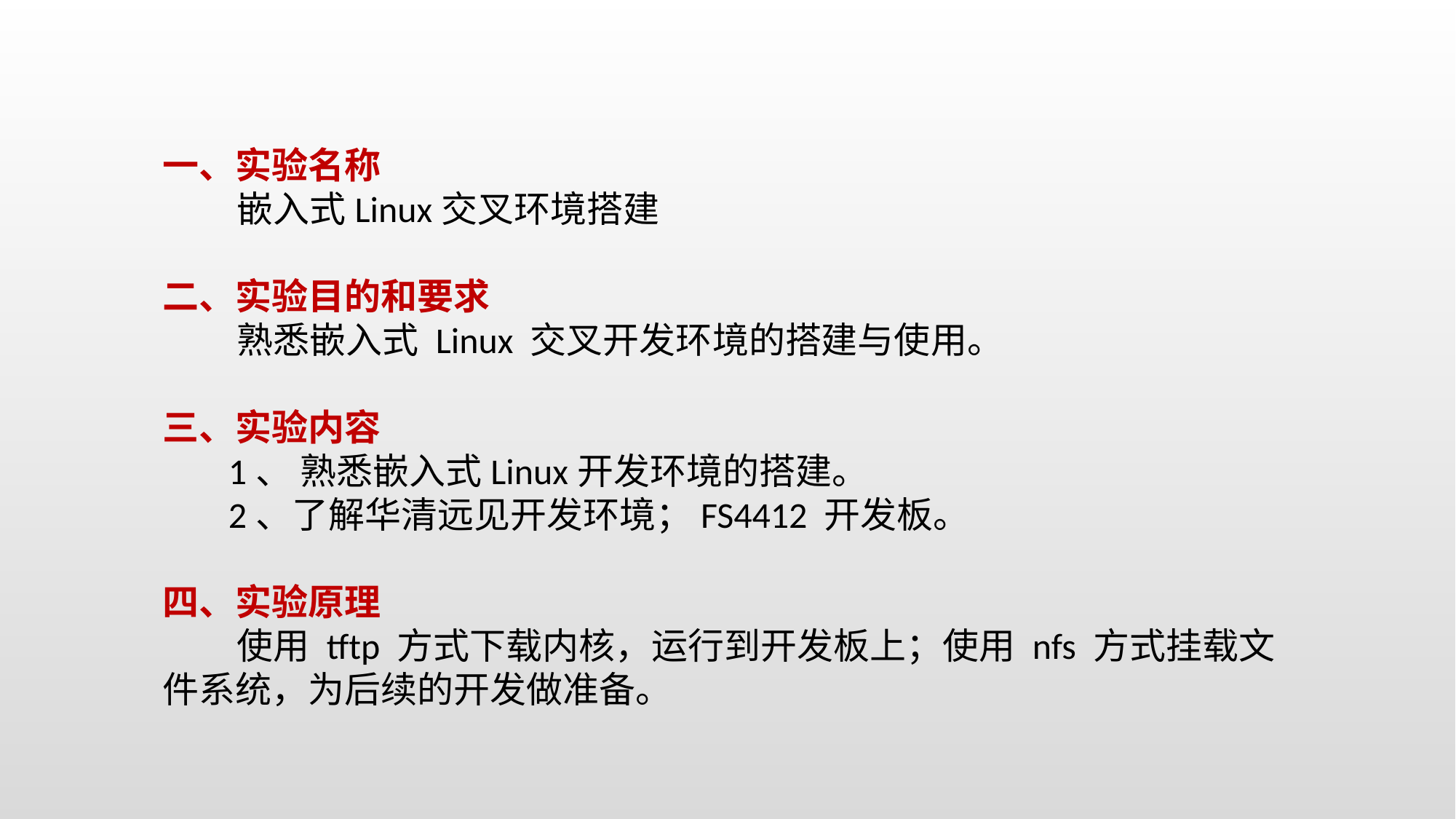

一、实验名称
        嵌入式Linux交叉环境搭建

二、实验目的和要求
        熟悉嵌入式 Linux 交叉开发环境的搭建与使用。

三、实验内容
        1、 熟悉嵌入式Linux开发环境的搭建。
        2、了解华清远见开发环境；FS4412 开发板。

四、实验原理
        使用 tftp 方式下载内核，运行到开发板上；使用 nfs 方式挂载文件系统，为后续的开发做准备。